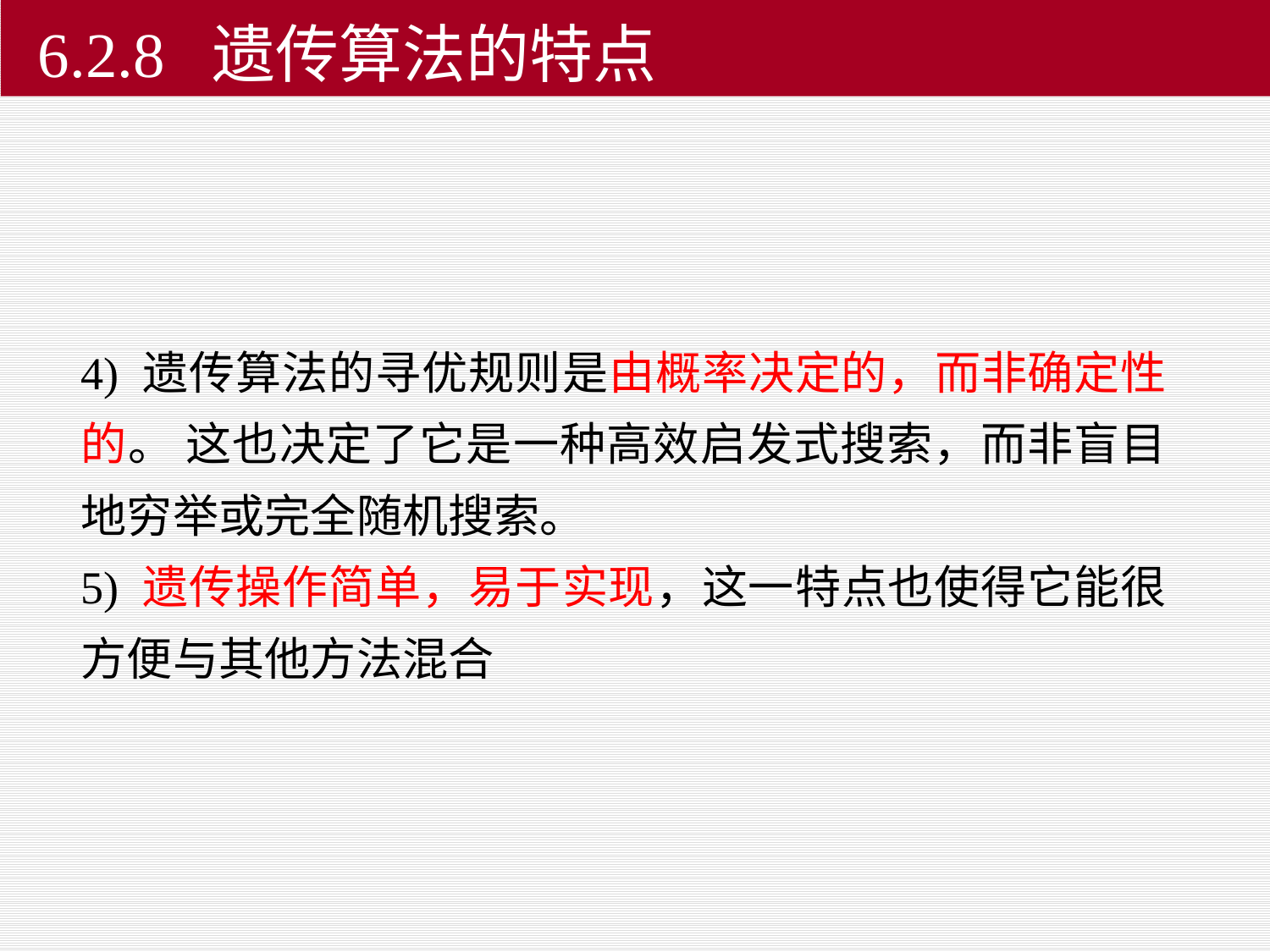

#
6.2.8  遗传算法的特点
4) 遗传算法的寻优规则是由概率决定的，而非确定性的。 这也决定了它是一种高效启发式搜索，而非盲目地穷举或完全随机搜索。
5) 遗传操作简单，易于实现，这一特点也使得它能很方便与其他方法混合

70